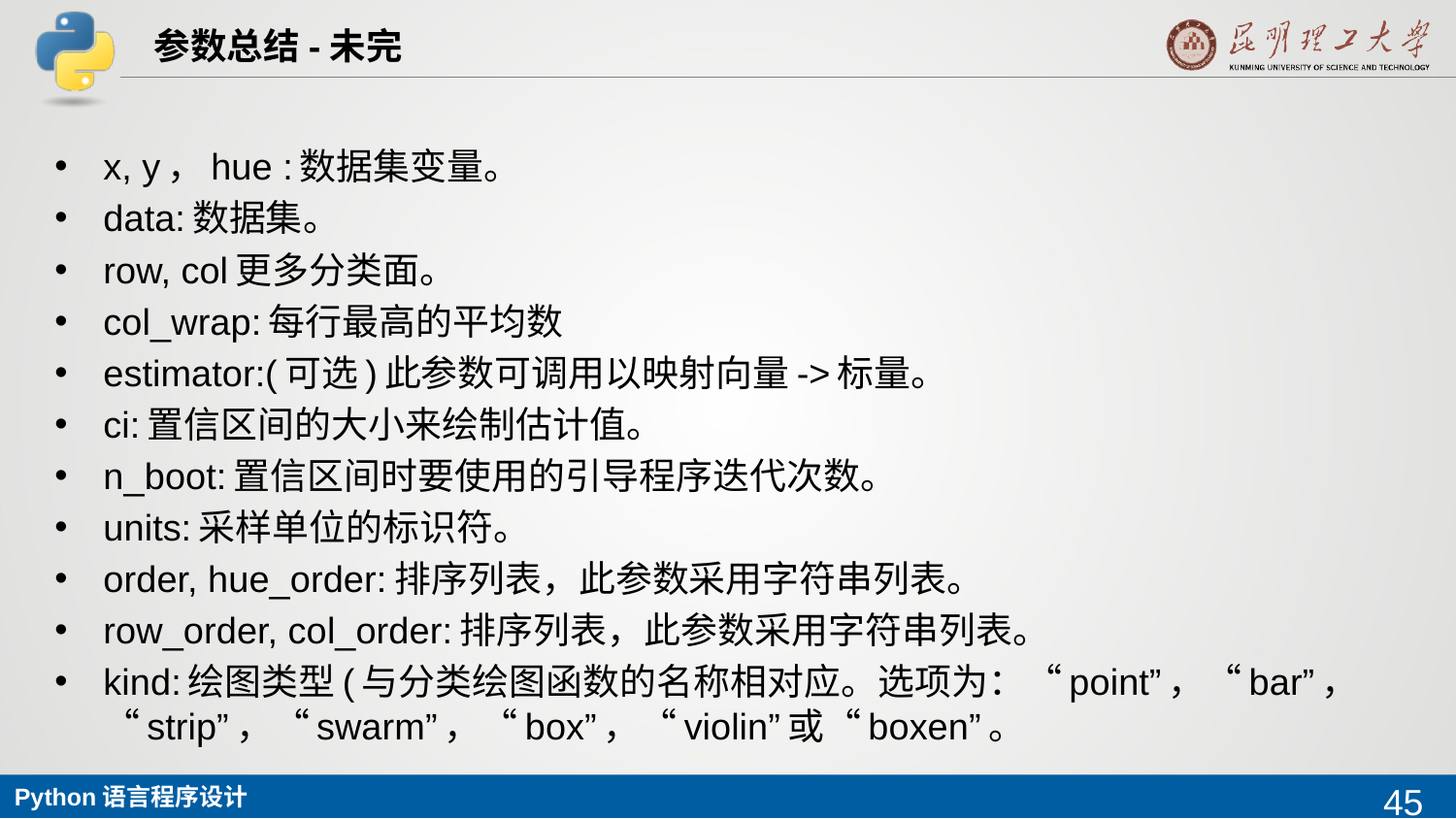

# 参数总结-未完
x, y，hue :数据集变量。
data:数据集。
row, col更多分类面。
col_wrap:每行最高的平均数
estimator:(可选)此参数可调用以映射向量->标量。
ci:置信区间的大小来绘制估计值。
n_boot:置信区间时要使用的引导程序迭代次数。
units:采样单位的标识符。
order, hue_order:排序列表，此参数采用字符串列表。
row_order, col_order:排序列表，此参数采用字符串列表。
kind:绘图类型(与分类绘图函数的名称相对应。选项为：“point”，“bar”，“strip”，“swarm”，“box”，“violin”或“boxen”。